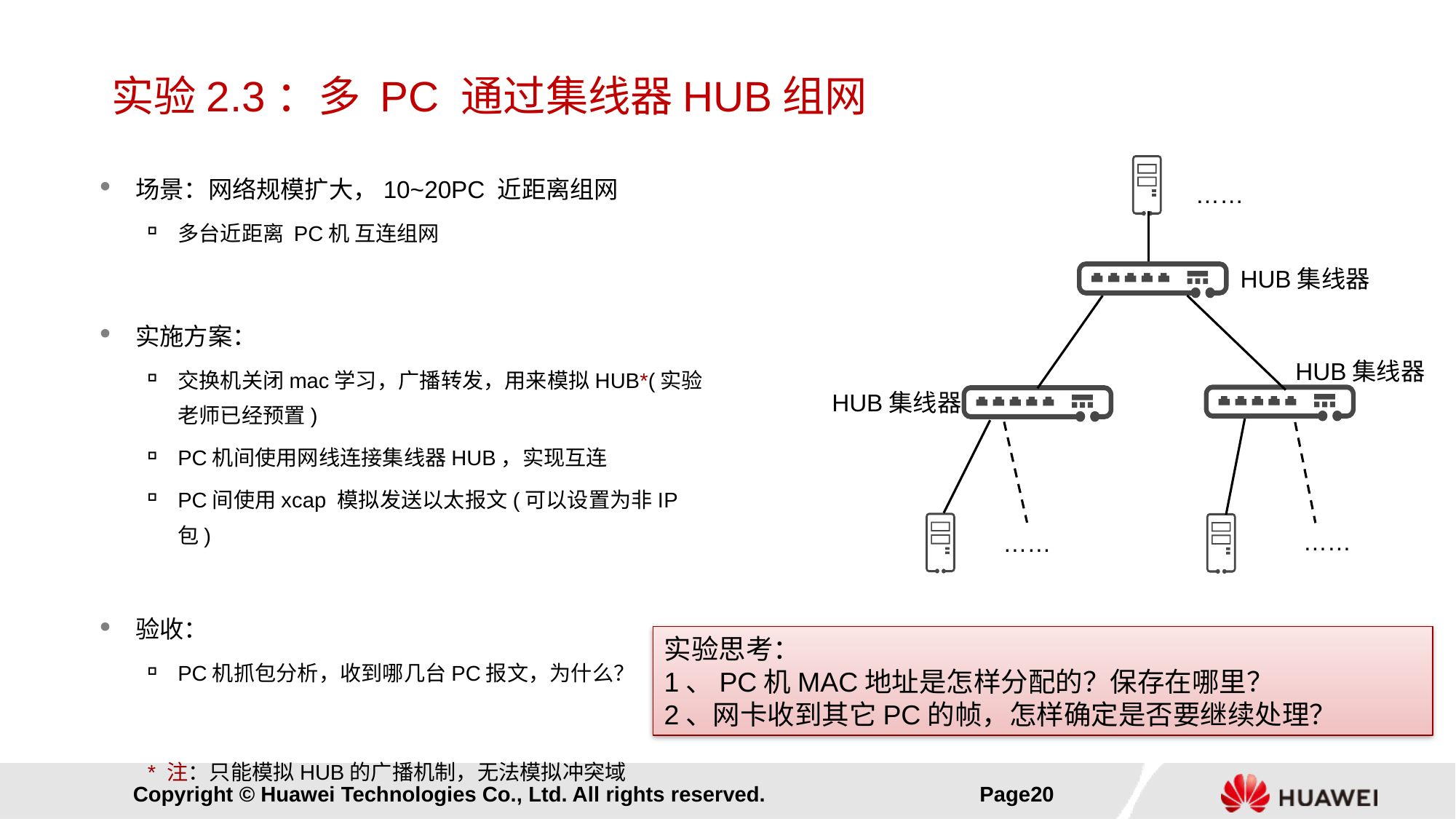

# 实验2.3：多 PC 通过集线器HUB组网

……
HUB集线器

HUB集线器
HUB集线器

……
……
场景：网络规模扩大，10~20PC 近距离组网
多台近距离 PC机 互连组网

实施方案：
交换机关闭mac学习，广播转发，用来模拟HUB*(实验老师已经预置)
PC机间使用网线连接集线器HUB，实现互连
PC间使用xcap 模拟发送以太报文(可以设置为非IP包)

验收：
PC机抓包分析，收到哪几台PC报文，为什么？

* 注：只能模拟HUB的广播机制，无法模拟冲突域
实验思考：
1、PC机MAC地址是怎样分配的？保存在哪里？
2、网卡收到其它PC的帧，怎样确定是否要继续处理？
Page20